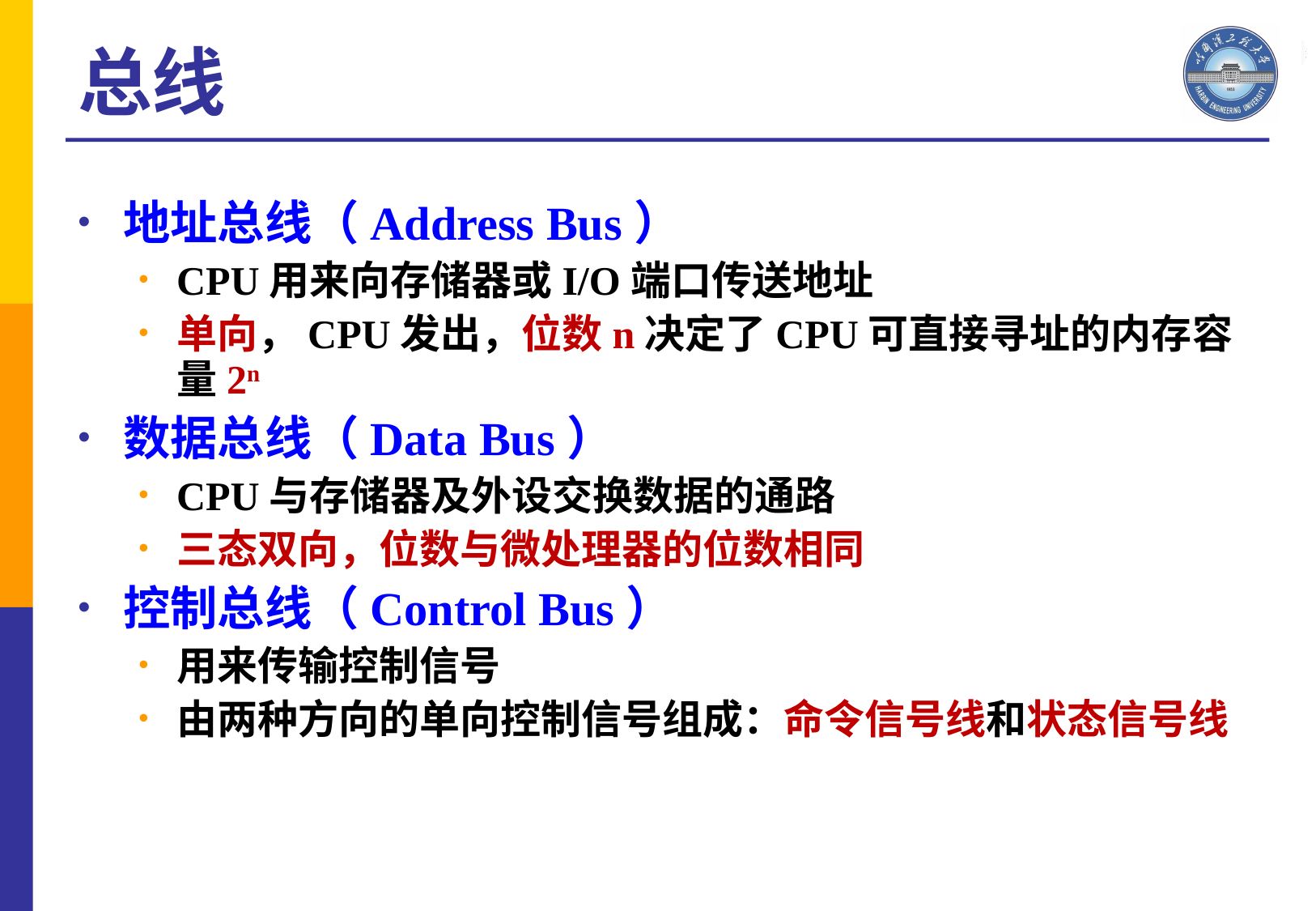

总线
地址总线（Address Bus）
CPU用来向存储器或I/O端口传送地址
单向，CPU发出，位数n决定了CPU可直接寻址的内存容量2n
数据总线（Data Bus）
CPU与存储器及外设交换数据的通路
三态双向，位数与微处理器的位数相同
控制总线（Control Bus）
用来传输控制信号
由两种方向的单向控制信号组成：命令信号线和状态信号线